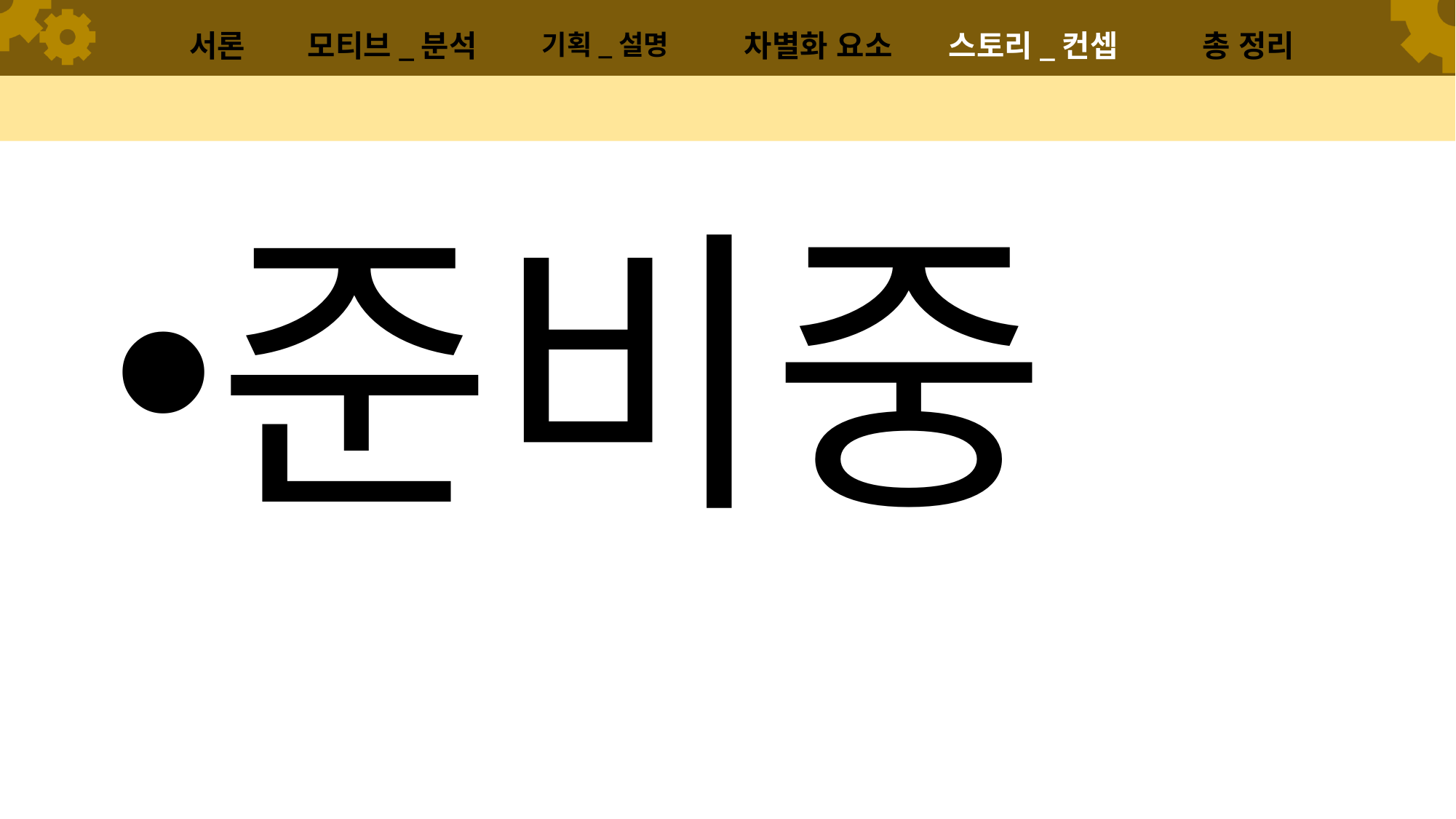

서론
모티브_분석
차별화 요소
스토리_컨셉
총 정리
기획_설명
#
준비중